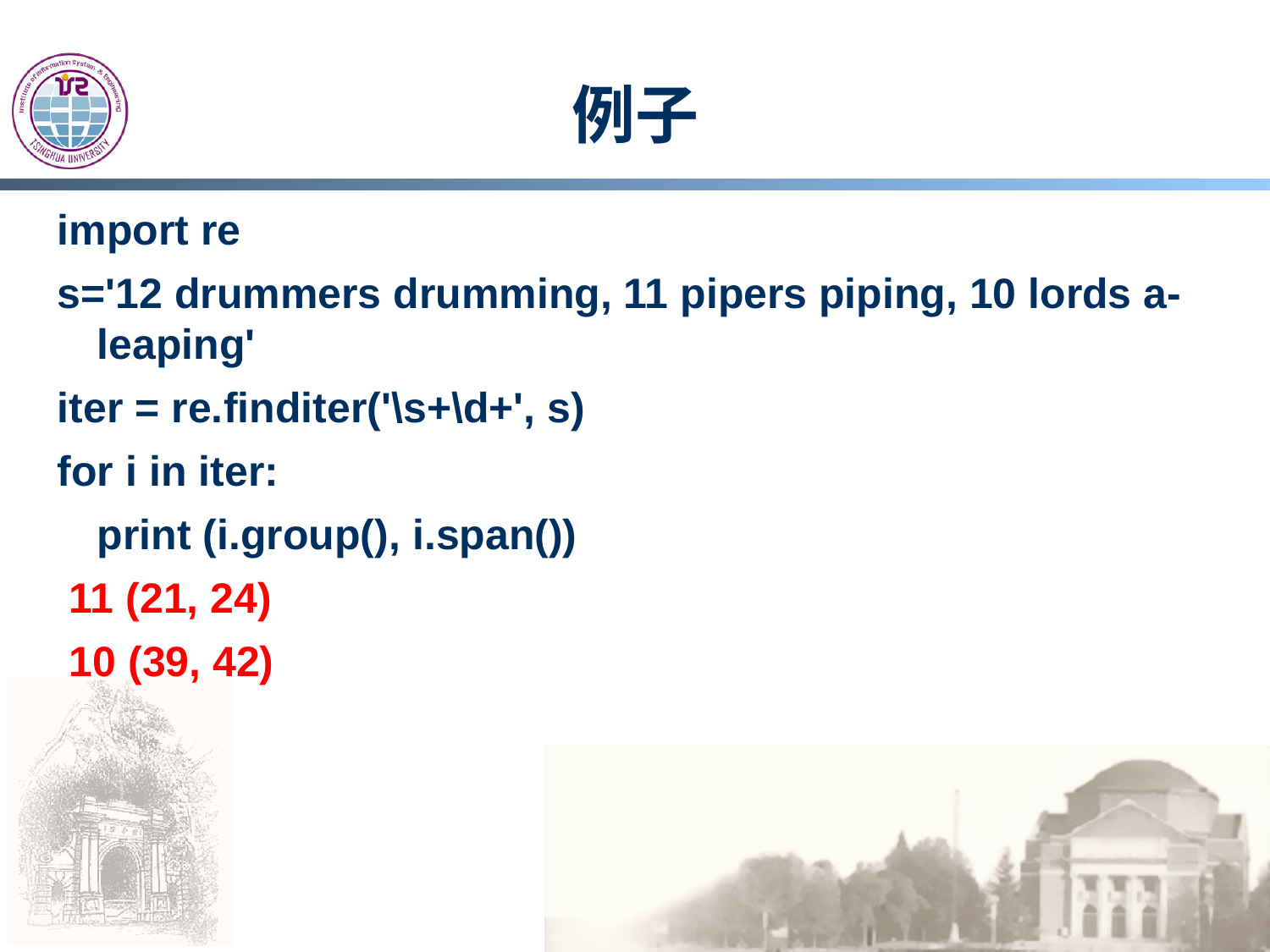

# 例子
import re
s='12 drummers drumming, 11 pipers piping, 10 lords a-leaping'
iter = re.finditer('\s+\d+', s)
for i in iter:
	print (i.group(), i.span())
 11 (21, 24)
 10 (39, 42)